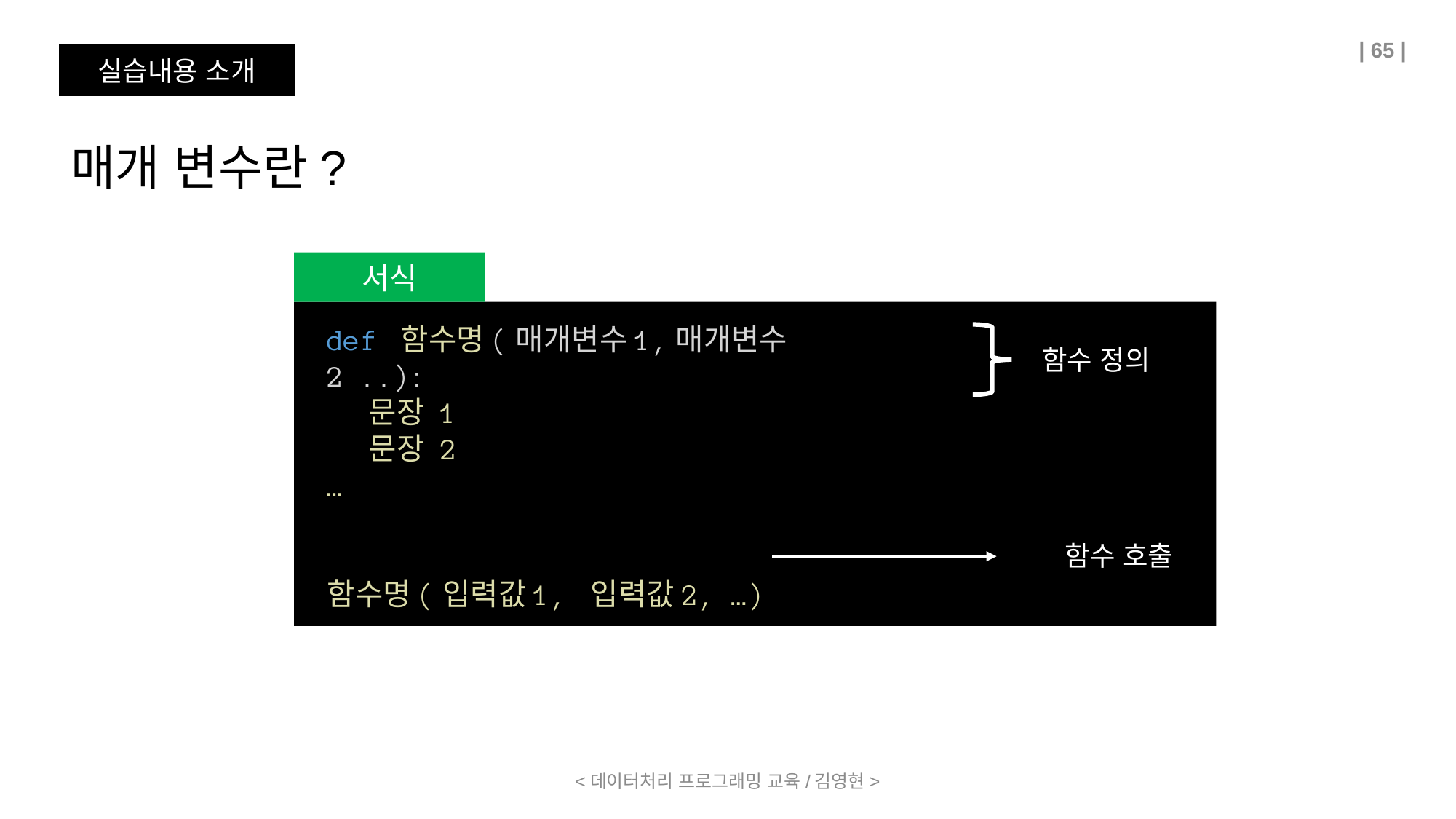

| 65 |
실습내용 소개
매개 변수란?
서식

def 함수명(매개변수1,매개변수2 ..):
    문장 1
    문장 2
…

함수명(입력값1, 입력값2, …)

함수 정의
함수 호출
<데이터처리 프로그래밍 교육/김영현>